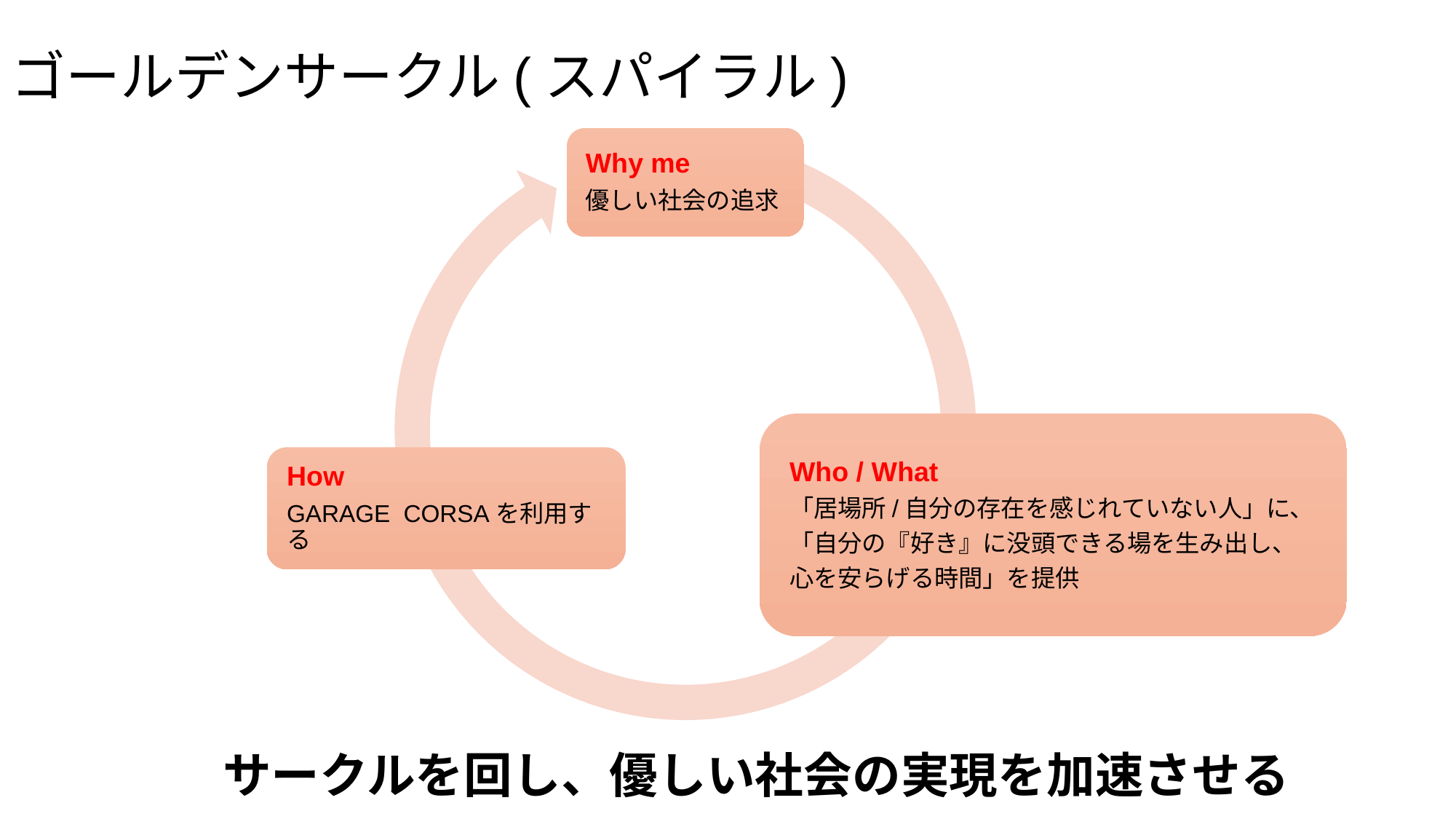

# ゴールデンサークル(スパイラル)
Why me
優しい社会の追求
Who / What
「居場所/自分の存在を感じれていない人」に、
「自分の『好き』に没頭できる場を生み出し、
心を安らげる時間」を提供
How
GARAGE  CORSAを利用する
サークルを回し、優しい社会の実現を加速させる